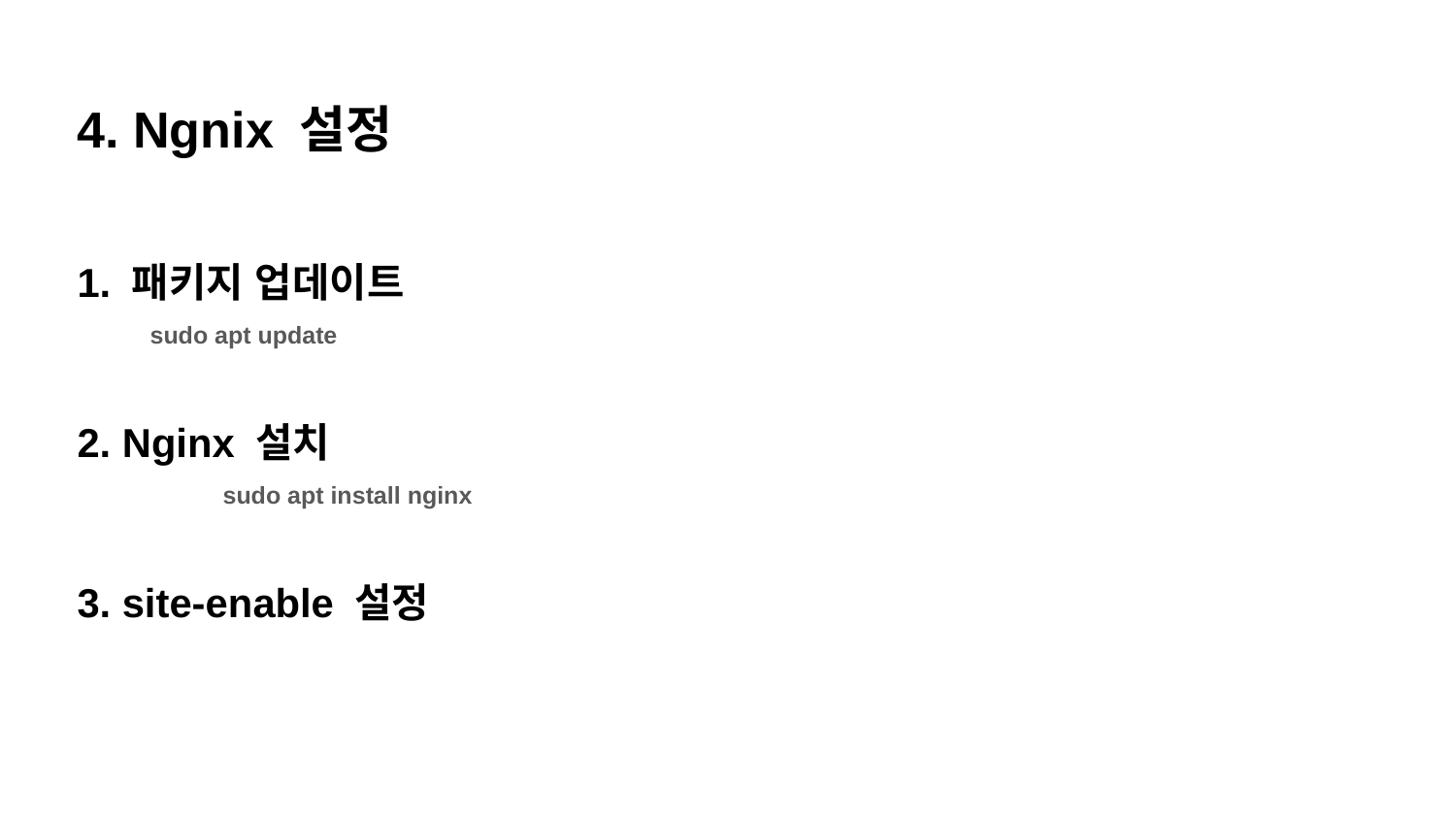

4. Ngnix 설정
1. 패키지 업데이트
sudo apt update

2. Nginx 설치
	sudo apt install nginx

3. site-enable 설정